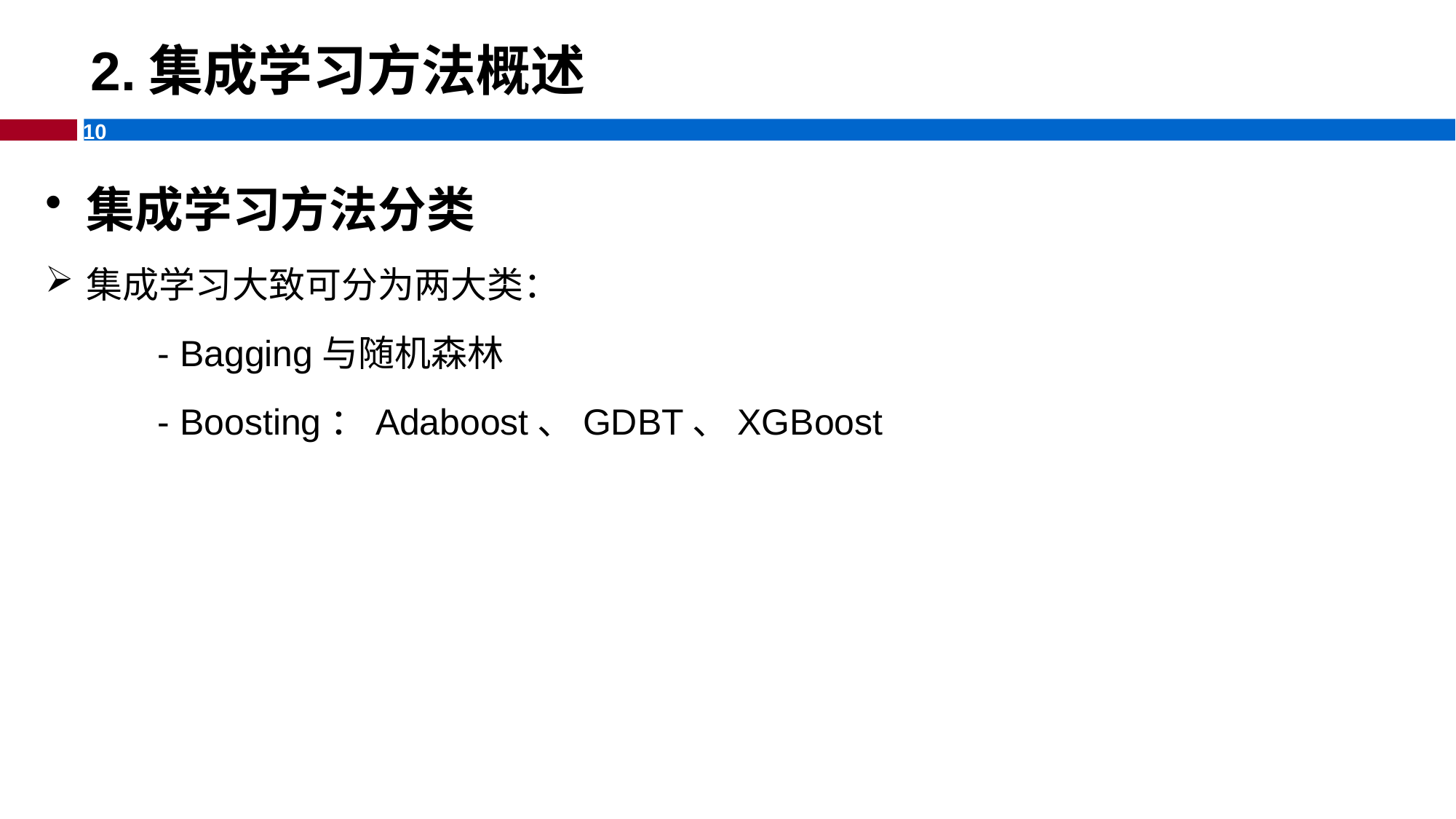

# 2.集成学习方法概述
集成学习方法分类
集成学习大致可分为两大类：
           - Bagging与随机森林
           - Boosting：Adaboost、GDBT、XGBoost